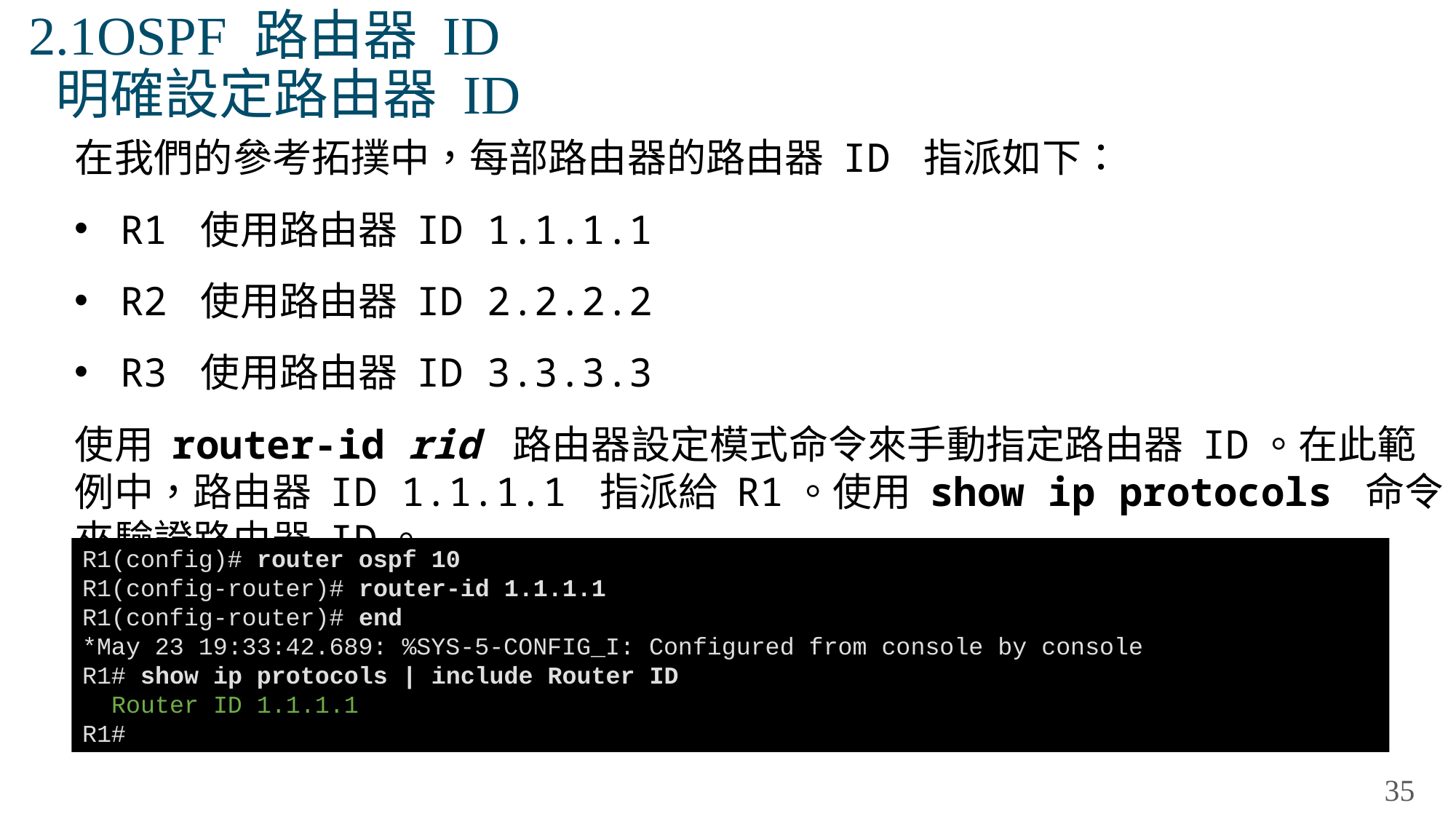

# 2.1OSPF 路由器 ID 明確設定路由器 ID
在我們的參考拓撲中，每部路由器的路由器 ID 指派如下：
R1 使用路由器 ID 1.1.1.1
R2 使用路由器 ID 2.2.2.2
R3 使用路由器 ID 3.3.3.3
使用 router-id rid 路由器設定模式命令來手動指定路由器 ID。在此範例中，路由器 ID 1.1.1.1 指派給 R1。使用 show ip protocols 命令來驗證路由器 ID。
R1(config)# router ospf 10
R1(config-router)# router-id 1.1.1.1
R1(config-router)# end
*May 23 19:33:42.689: %SYS-5-CONFIG_I: Configured from console by console
R1# show ip protocols | include Router ID
  Router ID 1.1.1.1
R1#
35